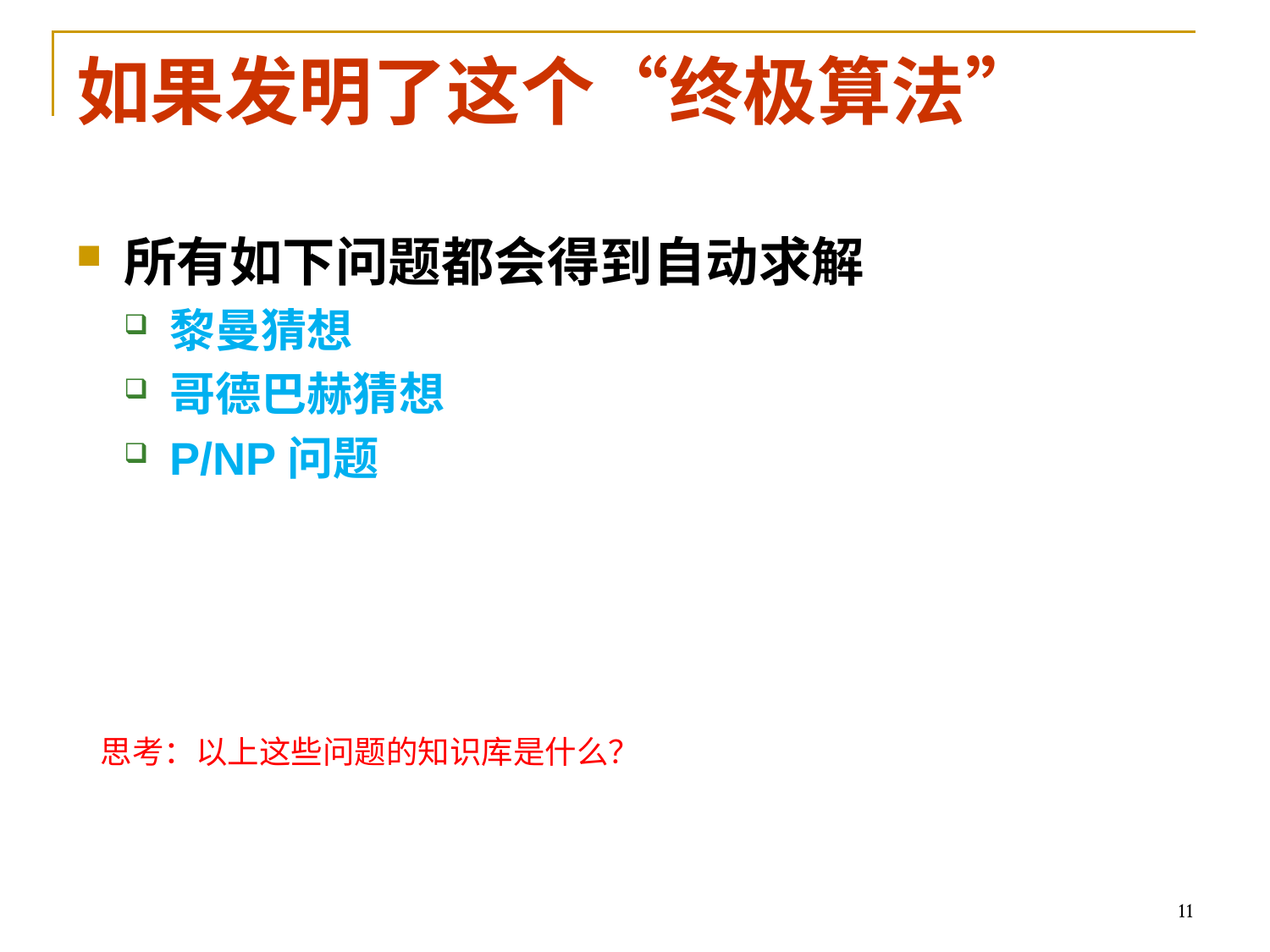

# 如果发明了这个“终极算法”
所有如下问题都会得到自动求解
黎曼猜想
哥德巴赫猜想
P/NP问题
思考：以上这些问题的知识库是什么？
11